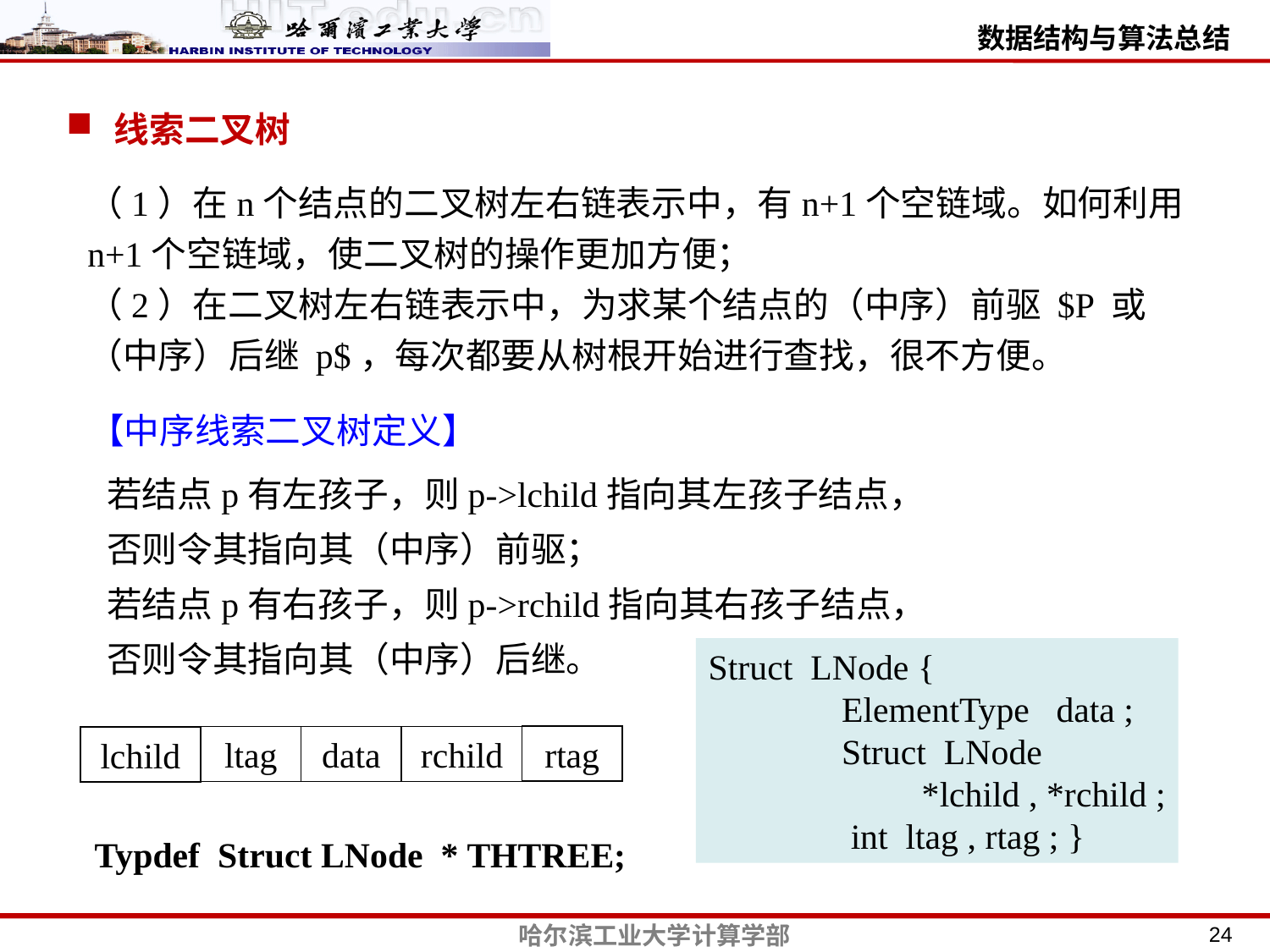

线索二叉树
（1）在n个结点的二叉树左右链表示中，有n+1个空链域。如何利用n+1个空链域，使二叉树的操作更加方便；
（2）在二叉树左右链表示中，为求某个结点的（中序）前驱 $P 或（中序）后继 p$，每次都要从树根开始进行查找，很不方便。
【中序线索二叉树定义】
若结点p有左孩子，则p->lchild指向其左孩子结点，
否则令其指向其（中序）前驱；
若结点p有右孩子，则p->rchild指向其右孩子结点，
否则令其指向其（中序）后继。
Struct  LNode {
               ElementType   data ;
               Struct  LNode
                        *lchild , *rchild ;
                int  ltag , rtag ; }
rtag
ltag
data
rchild
lchild
Typdef  Struct LNode  * THTREE;